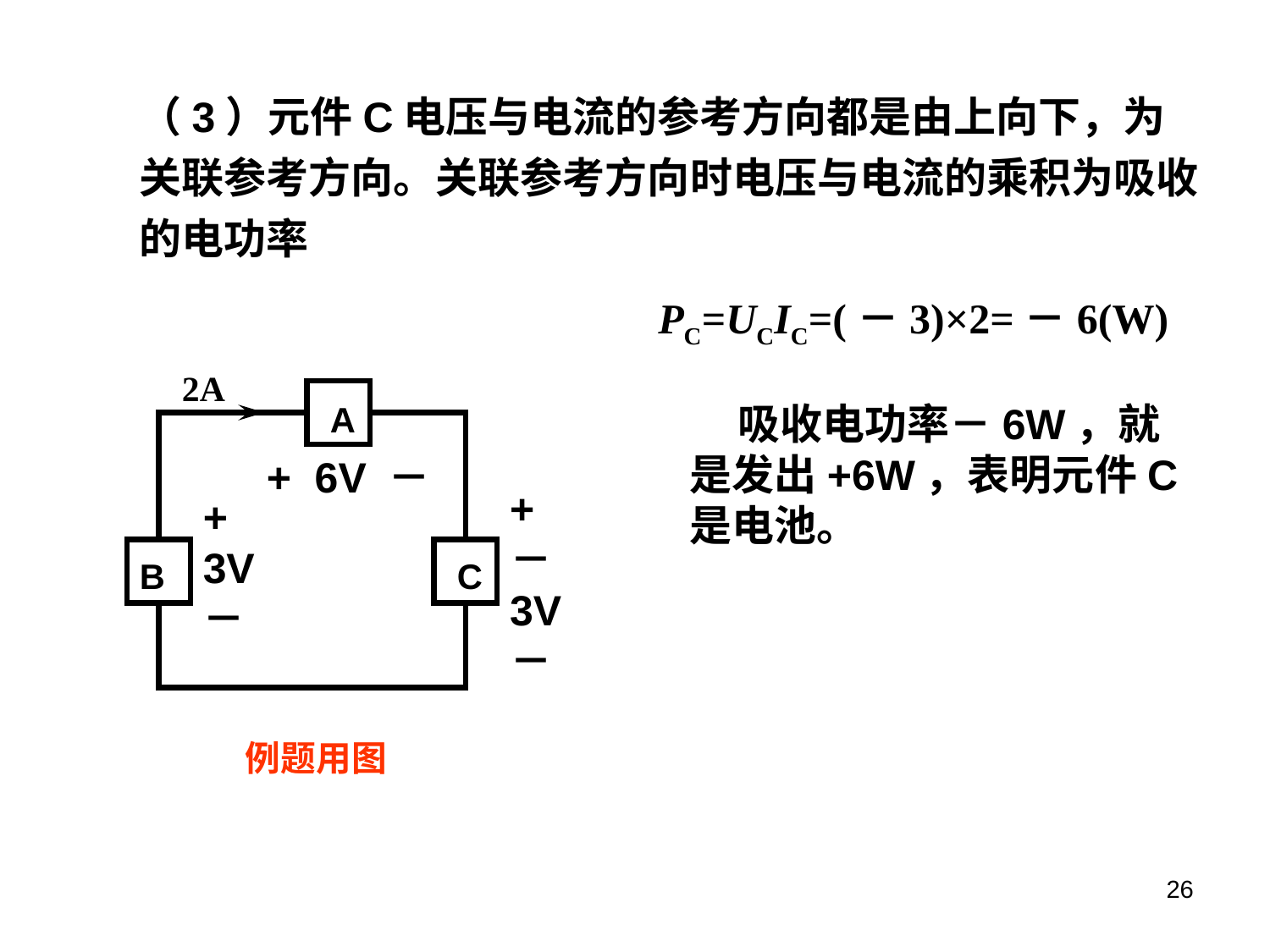

（3）元件C电压与电流的参考方向都是由上向下，为关联参考方向。关联参考方向时电压与电流的乘积为吸收的电功率
PC=UCIC=(－3)×2=－6(W)
2A

A
    吸收电功率－6W，就是发出+6W，表明元件C 是电池。

+  6V －
+
－3V
－
+
3V
－

B
C
例题用图
26